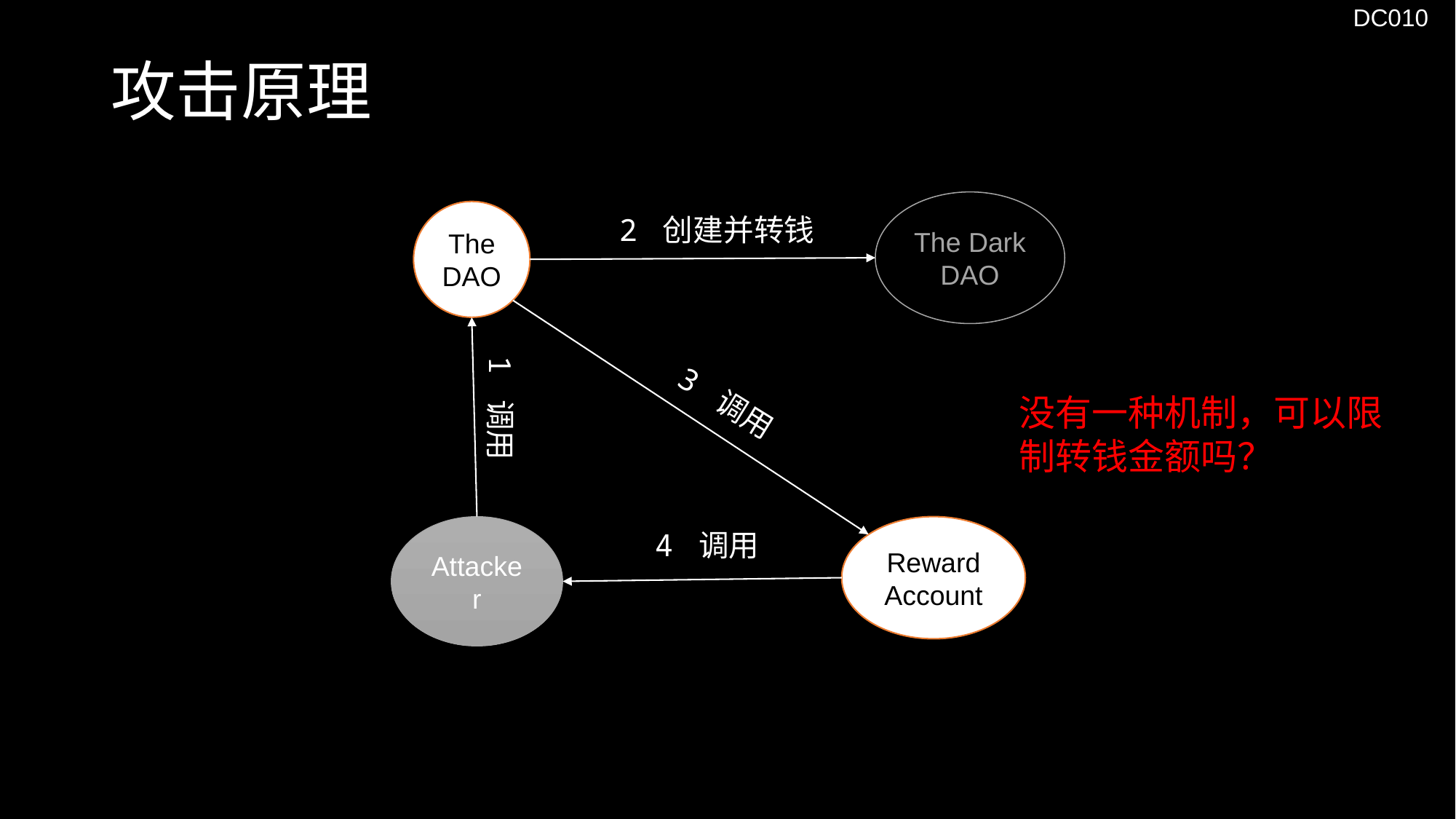

DC010
# 攻击原理
The Dark DAO
The DAO
2 创建并转钱
3 调用
1 调用
没有一种机制，可以限制转钱金额吗？
Attacker
Reward Account
4 调用